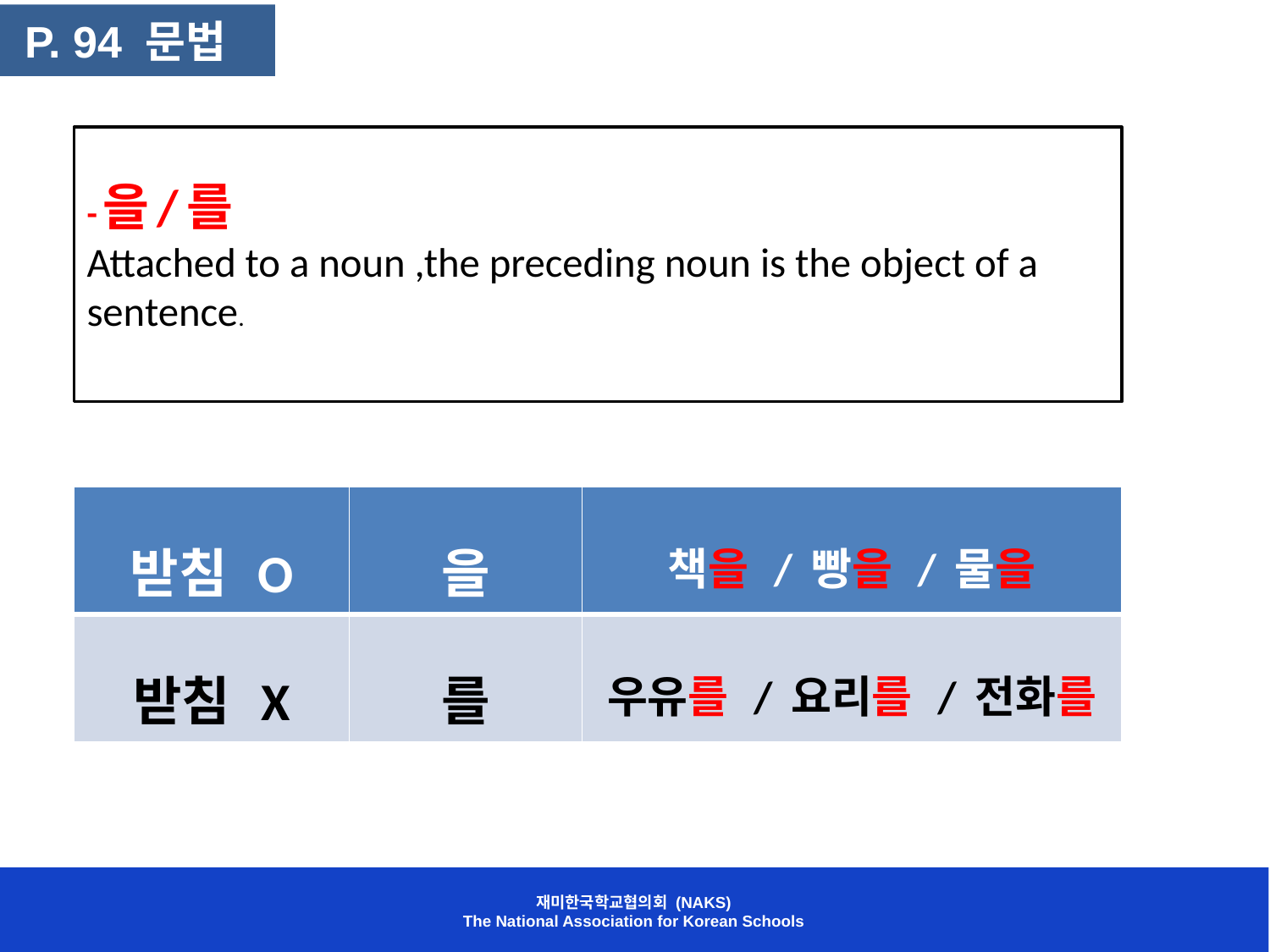

P. 94 문법
# -을/를 Attached to a noun ,the preceding noun is the object of a sentence.
| 받침 O | 을 | 책을 / 빵을 / 물을 |
| --- | --- | --- |
| 받침 X | 를 | 우유를 / 요리를 / 전화를 |
재미한국학교협의회 (NAKS)
The National Association for Korean Schools